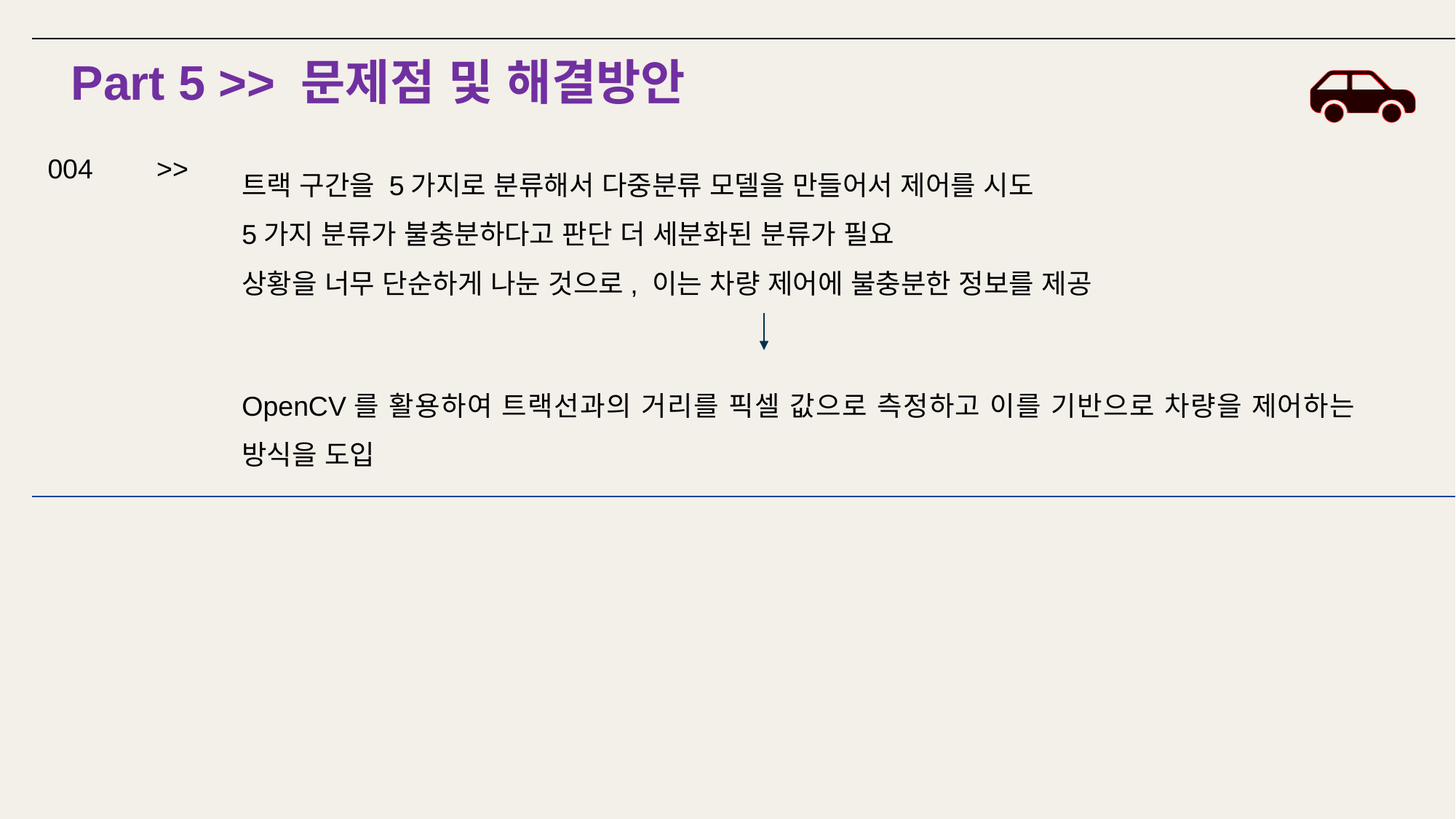

Part 5 >> 문제점 및 해결방안
004
>>
트랙 구간을 5가지로 분류해서 다중분류 모델을 만들어서 제어를 시도
5가지 분류가 불충분하다고 판단 더 세분화된 분류가 필요
상황을 너무 단순하게 나눈 것으로, 이는 차량 제어에 불충분한 정보를 제공

OpenCV를 활용하여 트랙선과의 거리를 픽셀 값으로 측정하고 이를 기반으로 차량을 제어하는 방식을 도입